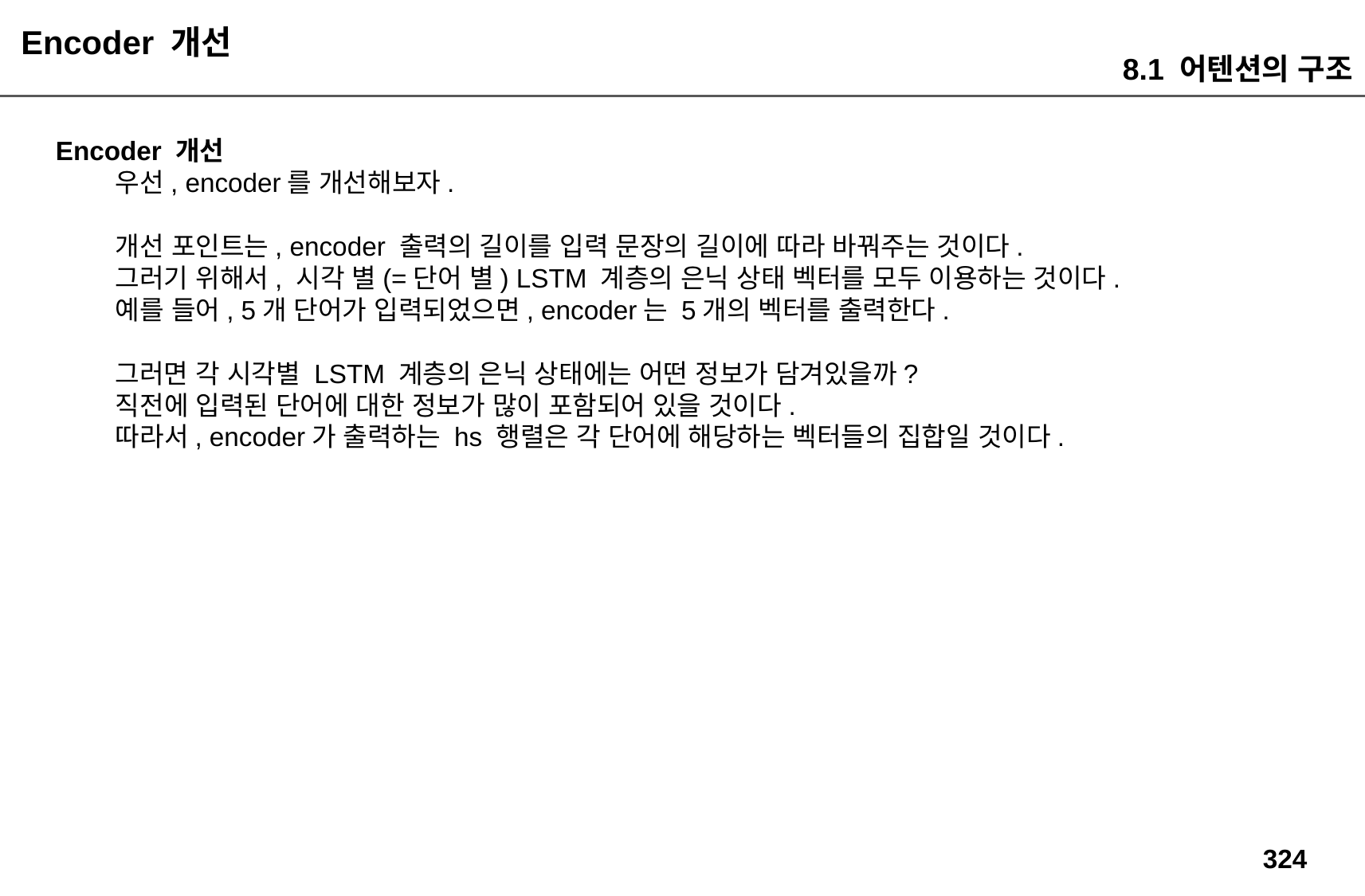

Encoder 개선
8.1 어텐션의 구조
Encoder 개선
우선, encoder를 개선해보자.

개선 포인트는, encoder 출력의 길이를 입력 문장의 길이에 따라 바꿔주는 것이다.
그러기 위해서, 시각 별(=단어 별) LSTM 계층의 은닉 상태 벡터를 모두 이용하는 것이다.
예를 들어, 5개 단어가 입력되었으면, encoder는 5개의 벡터를 출력한다.

그러면 각 시각별 LSTM 계층의 은닉 상태에는 어떤 정보가 담겨있을까?
직전에 입력된 단어에 대한 정보가 많이 포함되어 있을 것이다.
따라서, encoder가 출력하는 hs 행렬은 각 단어에 해당하는 벡터들의 집합일 것이다.